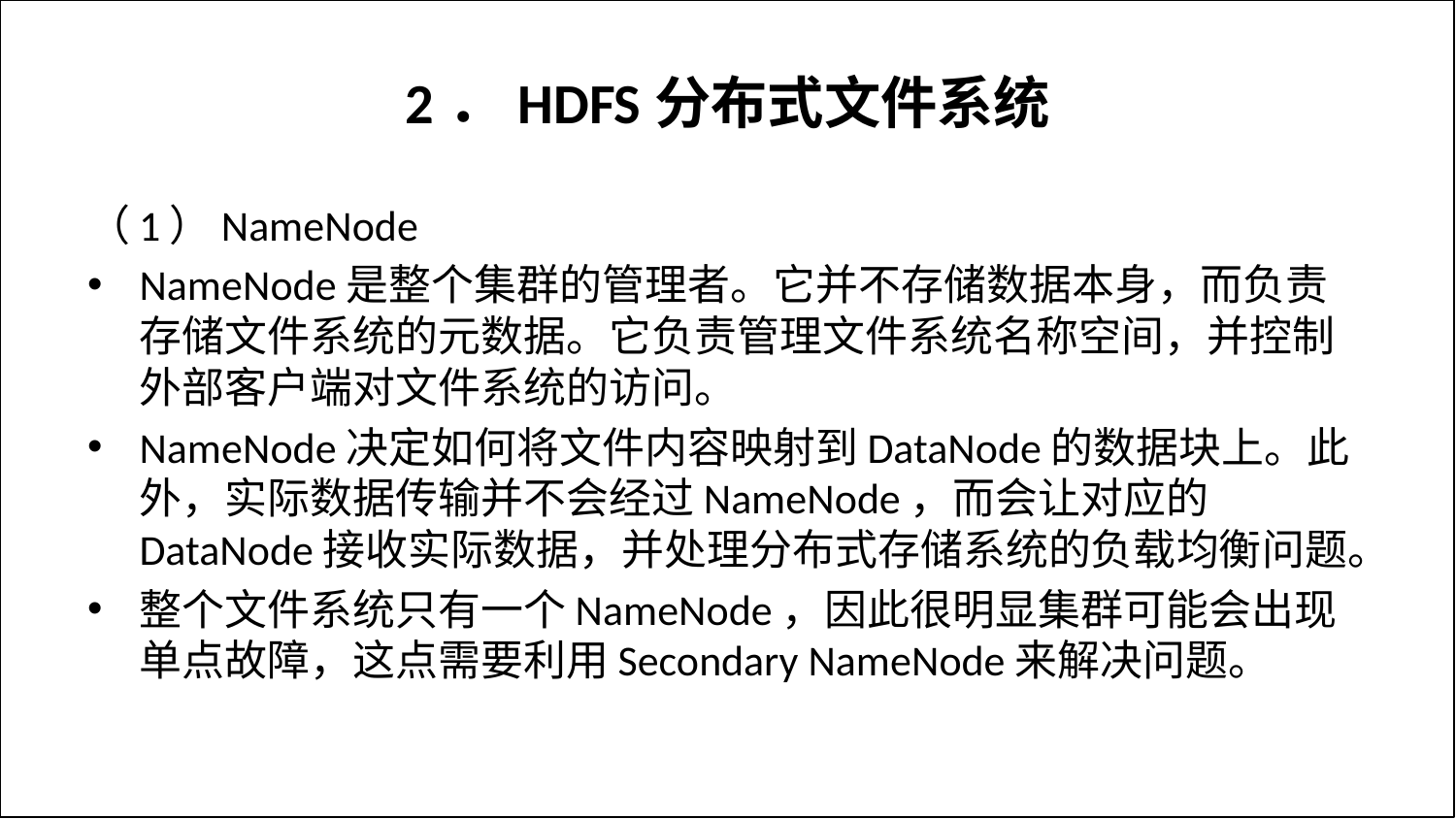

# 2．HDFS分布式文件系统
（1）NameNode
NameNode是整个集群的管理者。它并不存储数据本身，而负责存储文件系统的元数据。它负责管理文件系统名称空间，并控制外部客户端对文件系统的访问。
NameNode决定如何将文件内容映射到DataNode的数据块上。此外，实际数据传输并不会经过NameNode，而会让对应的DataNode接收实际数据，并处理分布式存储系统的负载均衡问题。
整个文件系统只有一个NameNode，因此很明显集群可能会出现单点故障，这点需要利用Secondary NameNode来解决问题。